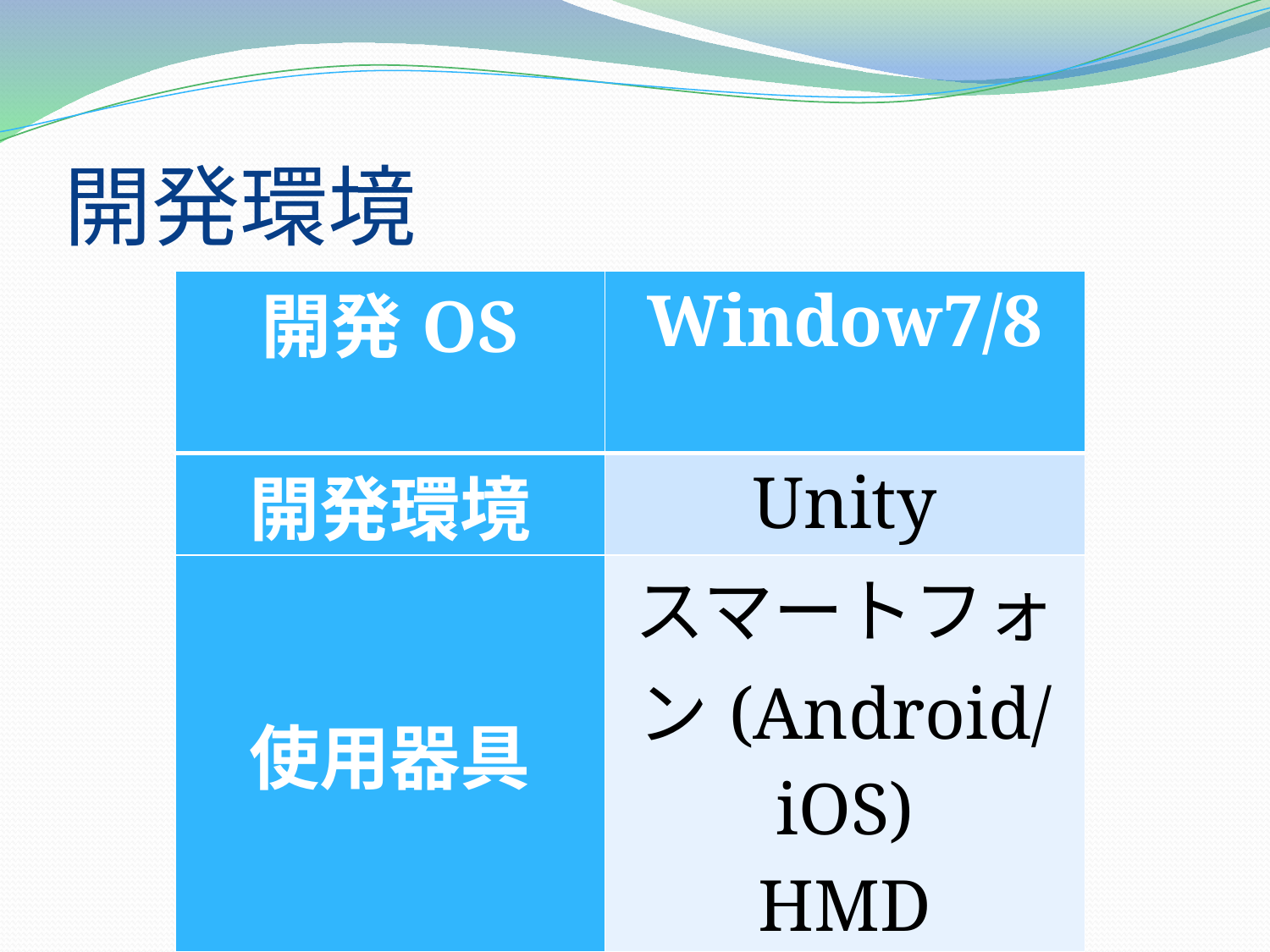

# 開発環境
| 開発OS | Window7/8 |
| --- | --- |
| 開発環境 | Unity |
| 使用器具 | スマートフォン(Android/iOS) HMD |